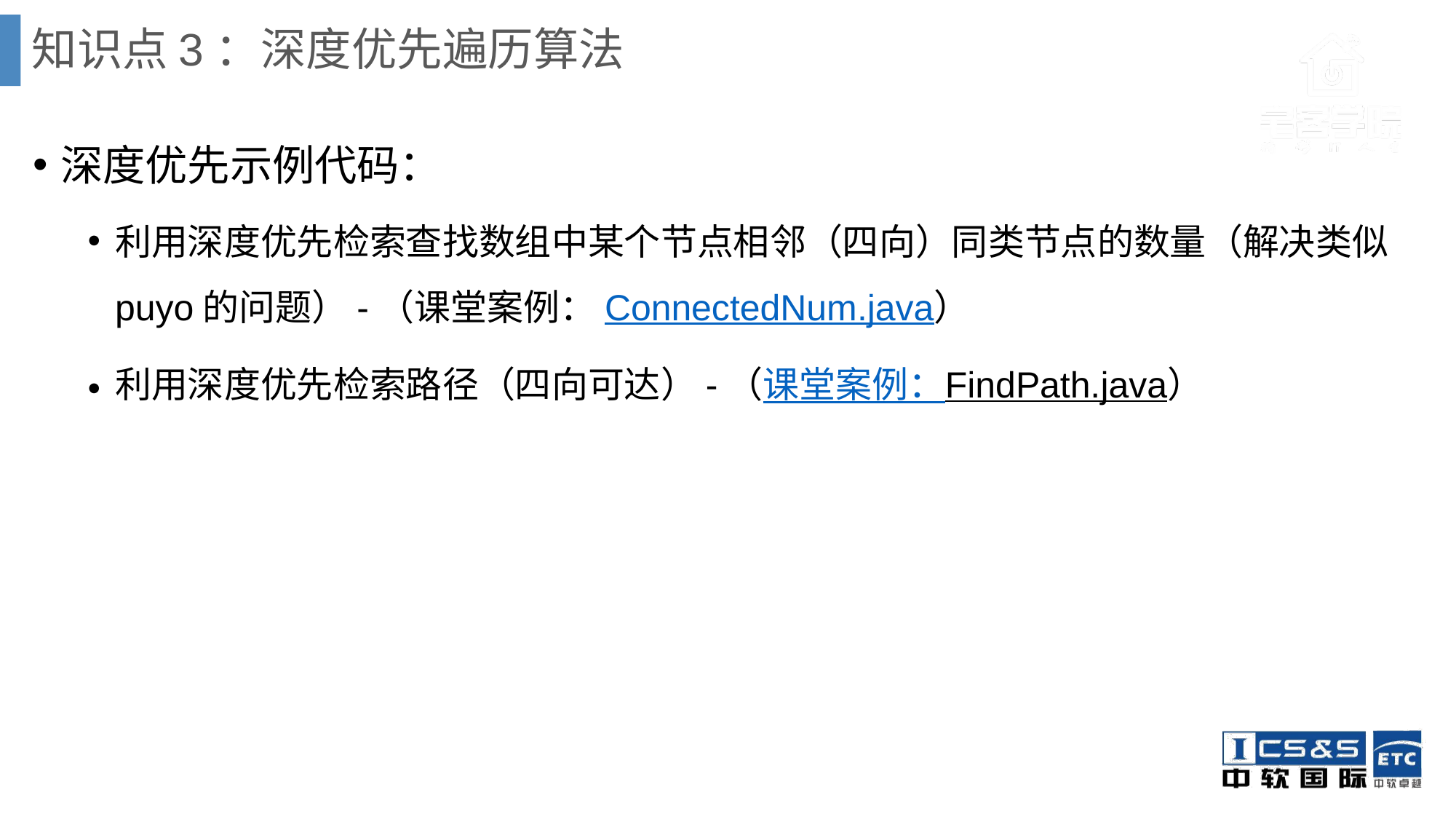

# 知识点3：深度优先遍历算法
深度优先示例代码：
利用深度优先检索查找数组中某个节点相邻（四向）同类节点的数量（解决类似puyo的问题）-（课堂案例：ConnectedNum.java）
利用深度优先检索路径（四向可达）-（课堂案例：FindPath.java）